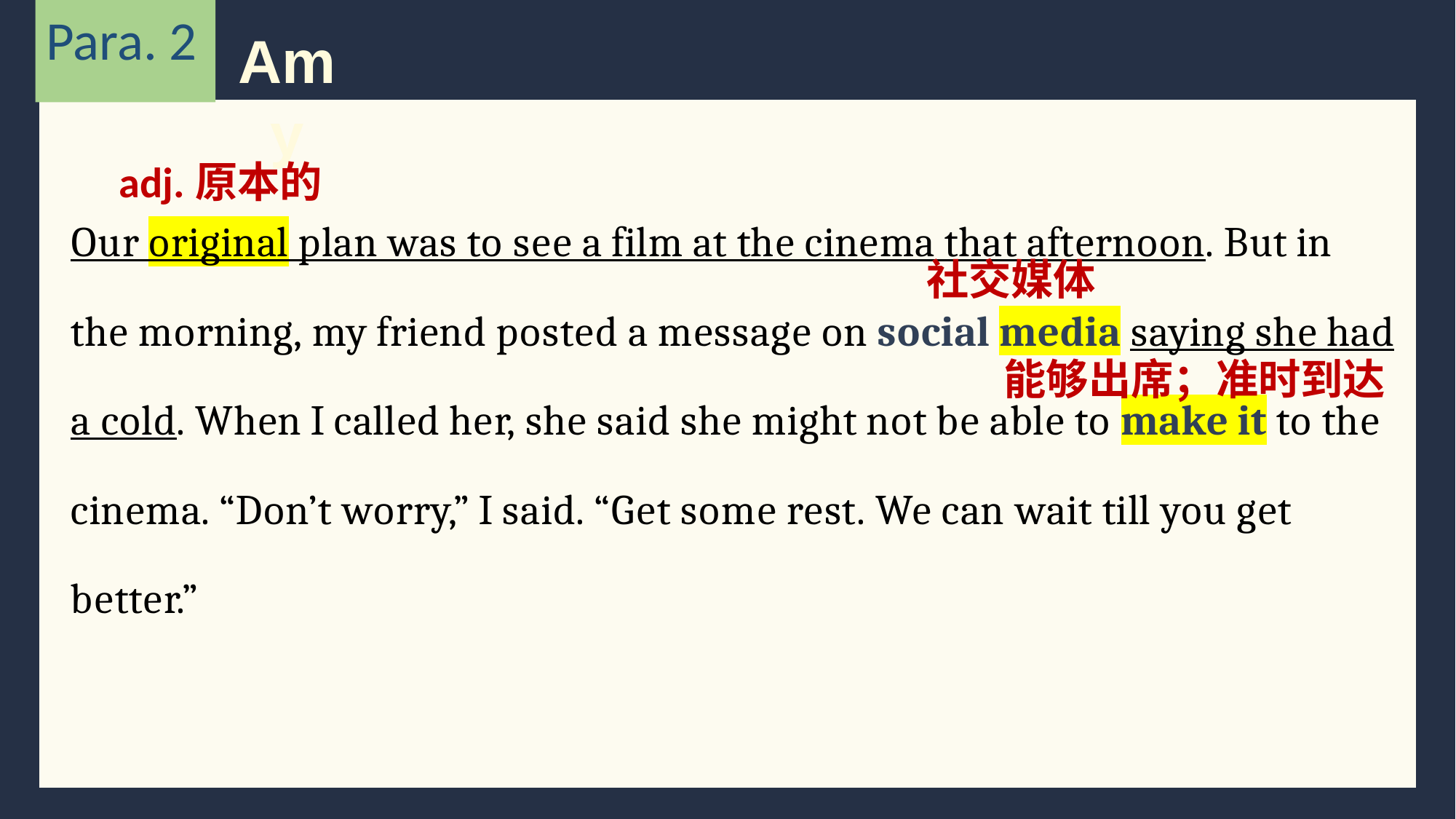

Para. 2
Amy

adj.原本的
Our original plan was to see a film at the cinema that afternoon. But in the morning, my friend posted a message on social media saying she had a cold. When I called her, she said she might not be able to make it to the cinema. “Don’t worry,” I said. “Get some rest. We can wait till you get better.”
社交媒体
能够出席；准时到达